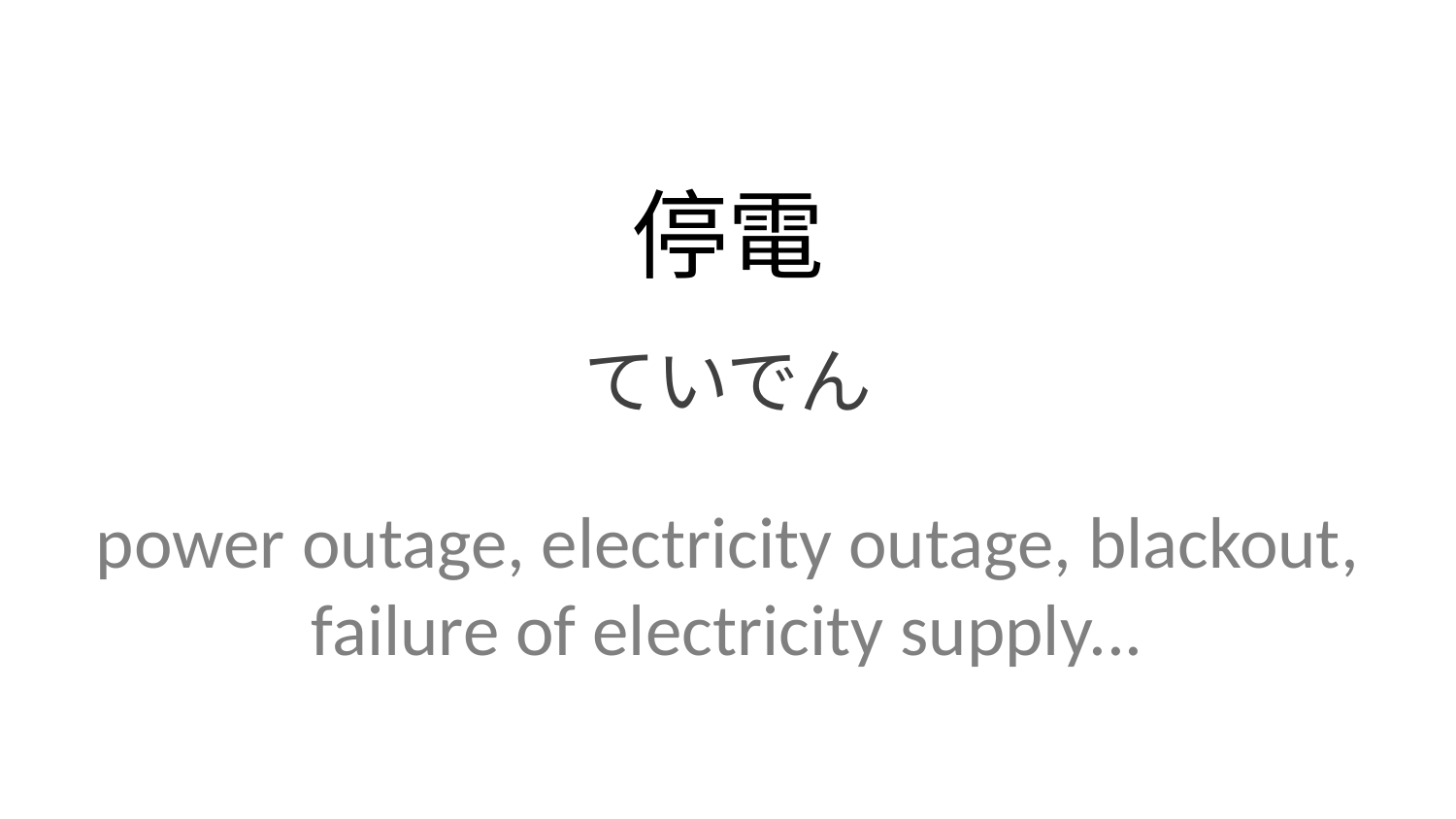

停電

ていでん
power outage, electricity outage, blackout, failure of electricity supply...